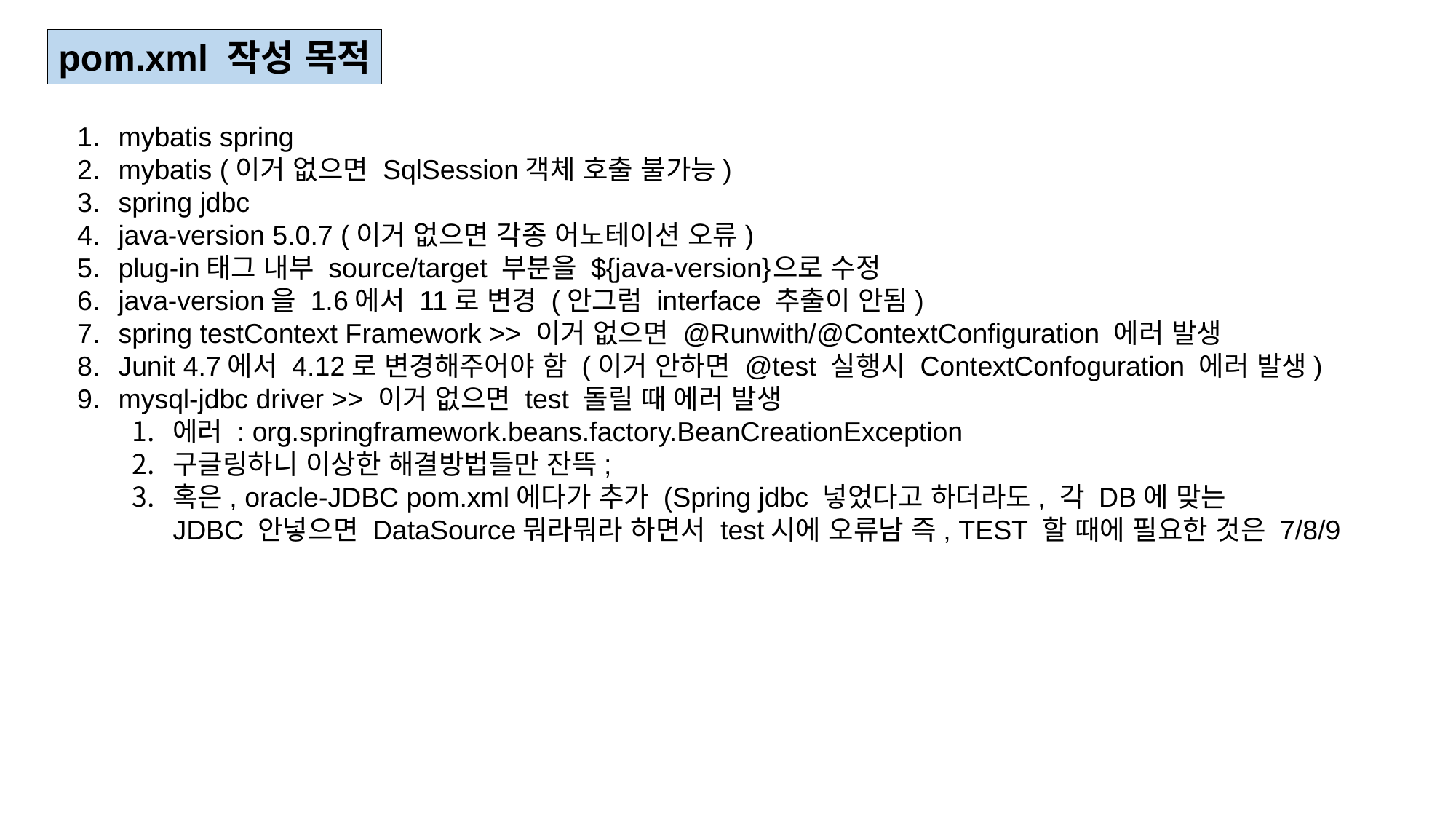

pom.xml 작성 목적
mybatis spring
mybatis (이거 없으면 SqlSession객체 호출 불가능)
spring jdbc
java-version 5.0.7 (이거 없으면 각종 어노테이션 오류)
plug-in태그 내부 source/target 부분을 ${java-version}	으로 수정
java-version을 1.6에서 11로 변경 (안그럼 interface 추출이 안됨)
spring testContext Framework >> 이거 없으면 @Runwith/@ContextConfiguration 에러 발생
Junit 4.7에서 4.12로 변경해주어야 함 (이거 안하면 @test 실행시 ContextConfoguration 에러 발생)
mysql-jdbc driver >> 이거 없으면 test 돌릴 때 에러 발생
에러 : org.springframework.beans.factory.BeanCreationException
구글링하니 이상한 해결방법들만 잔뜩;
혹은, oracle-JDBC pom.xml에다가 추가 (Spring jdbc 넣었다고 하더라도, 각 DB에 맞는
JDBC 안넣으면 DataSource뭐라뭐라 하면서 test시에 오류남 즉, TEST 할 때에 필요한 것은 7/8/9